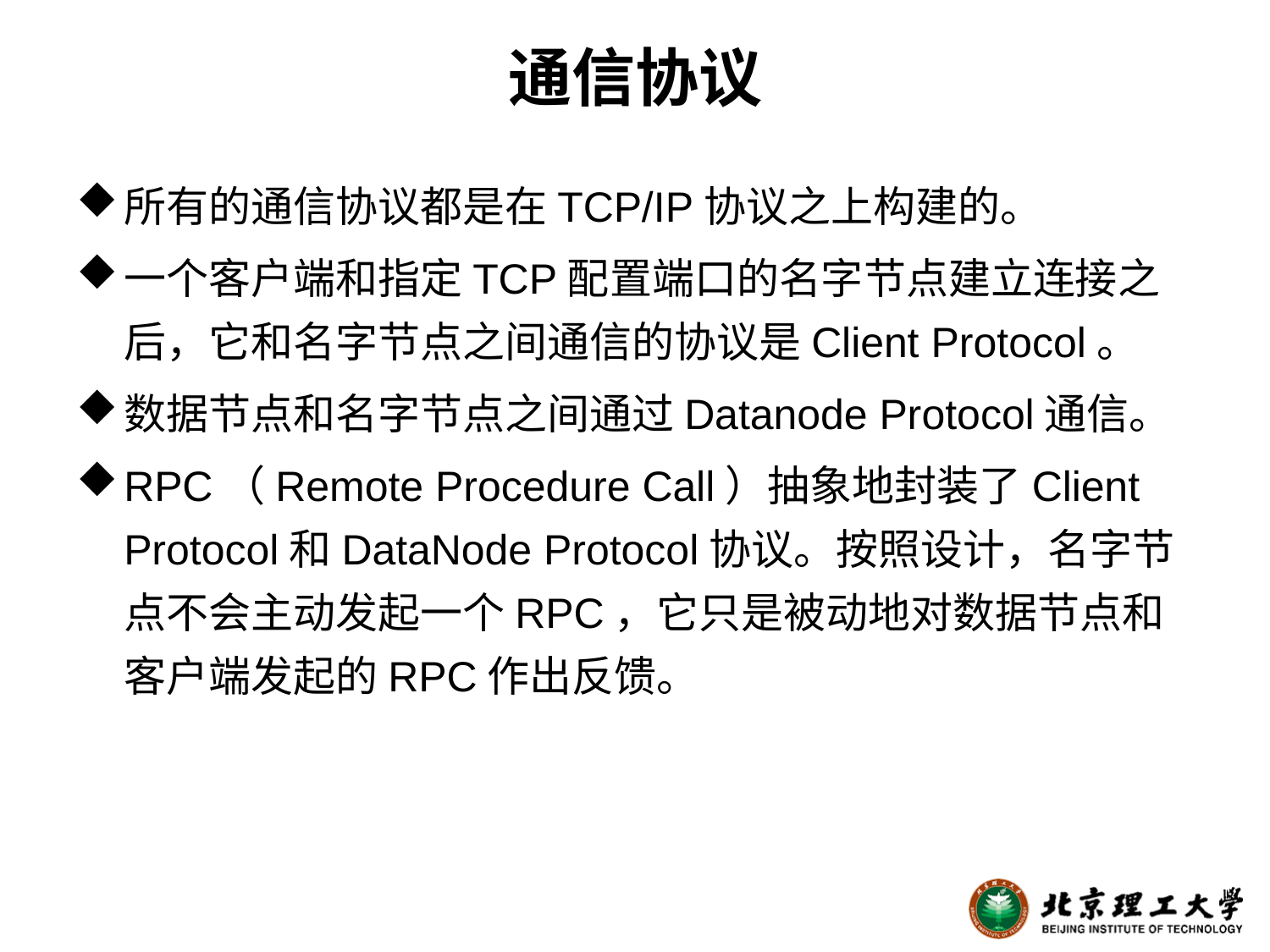

# 通信协议
所有的通信协议都是在TCP/IP协议之上构建的。
一个客户端和指定TCP配置端口的名字节点建立连接之后，它和名字节点之间通信的协议是Client Protocol。
数据节点和名字节点之间通过Datanode Protocol通信。
RPC（Remote Procedure Call）抽象地封装了Client Protocol和DataNode Protocol协议。按照设计，名字节点不会主动发起一个RPC，它只是被动地对数据节点和客户端发起的RPC作出反馈。